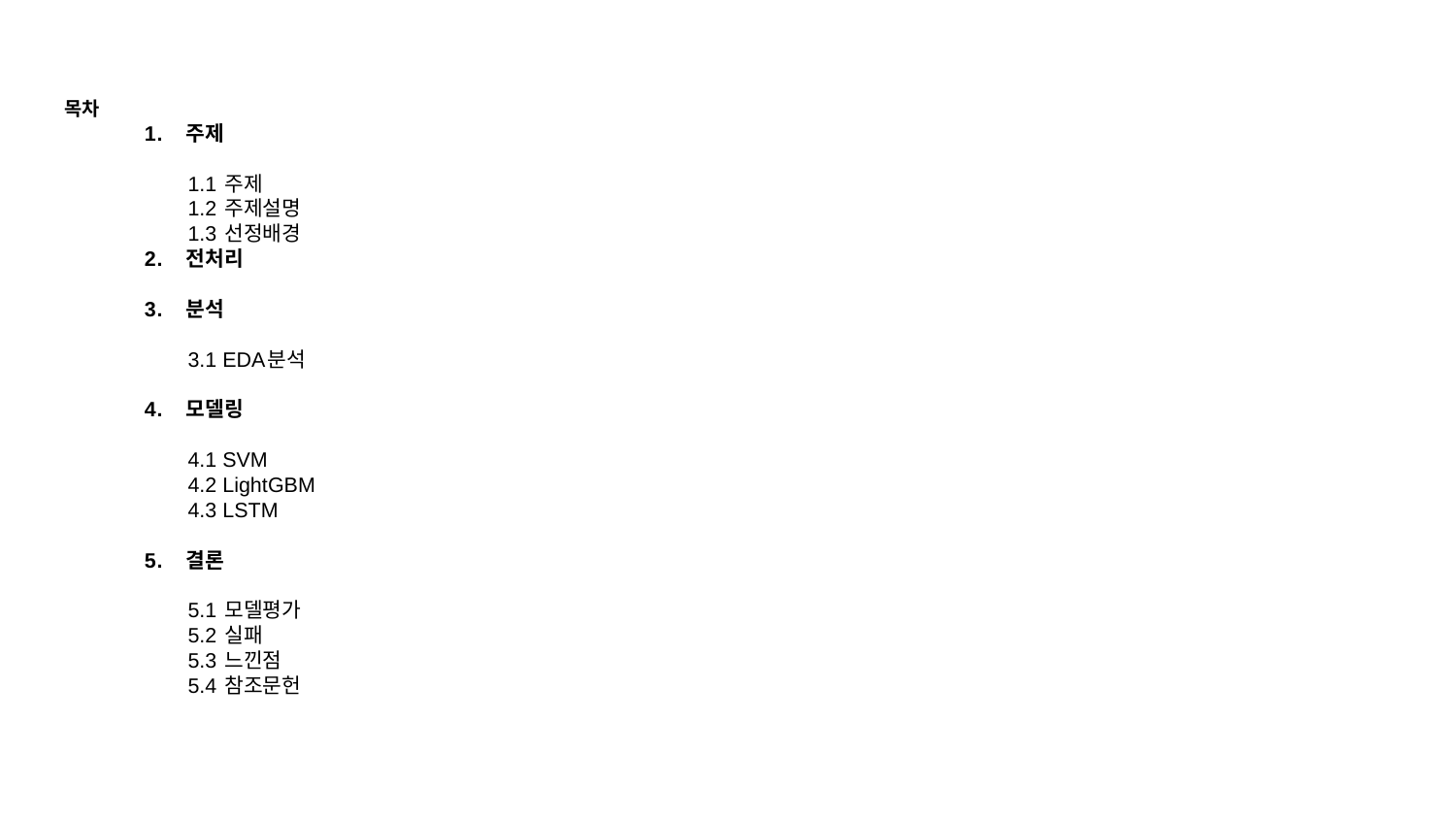

목차
주제

1.1 주제
1.2 주제설명
1.3 선정배경
전처리

분석

3.1 EDA분석

모델링

4.1 SVM
4.2 LightGBM
4.3 LSTM

결론

5.1 모델평가
5.2 실패
5.3 느낀점
5.4 참조문헌